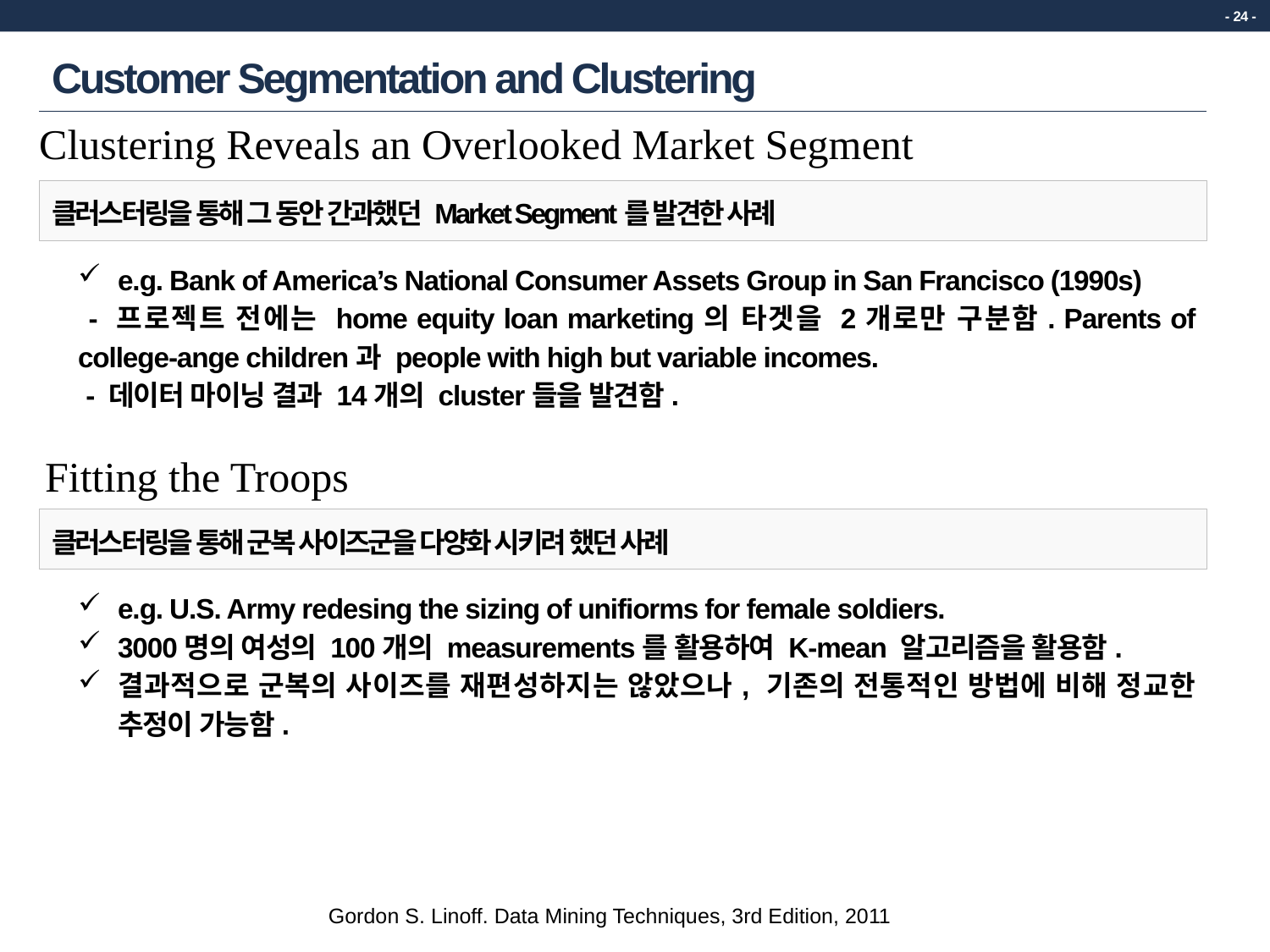

- 24 -
# Customer Segmentation and Clustering
Clustering Reveals an Overlooked Market Segment
클러스터링을 통해 그 동안 간과했던 Market Segment를 발견한 사례
e.g. Bank of America’s National Consumer Assets Group in San Francisco (1990s)
 - 프로젝트 전에는 home equity loan marketing의 타겟을 2개로만 구분함. Parents of college-ange children과 people with high but variable incomes.
 - 데이터 마이닝 결과 14개의 cluster들을 발견함.
Fitting the Troops
클러스터링을 통해 군복 사이즈군을 다양화 시키려 했던 사례
e.g. U.S. Army redesing the sizing of unifiorms for female soldiers.
3000명의 여성의 100개의 measurements를 활용하여 K-mean 알고리즘을 활용함.
결과적으로 군복의 사이즈를 재편성하지는 않았으나, 기존의 전통적인 방법에 비해 정교한 추정이 가능함.
Gordon S. Linoff. Data Mining Techniques, 3rd Edition, 2011